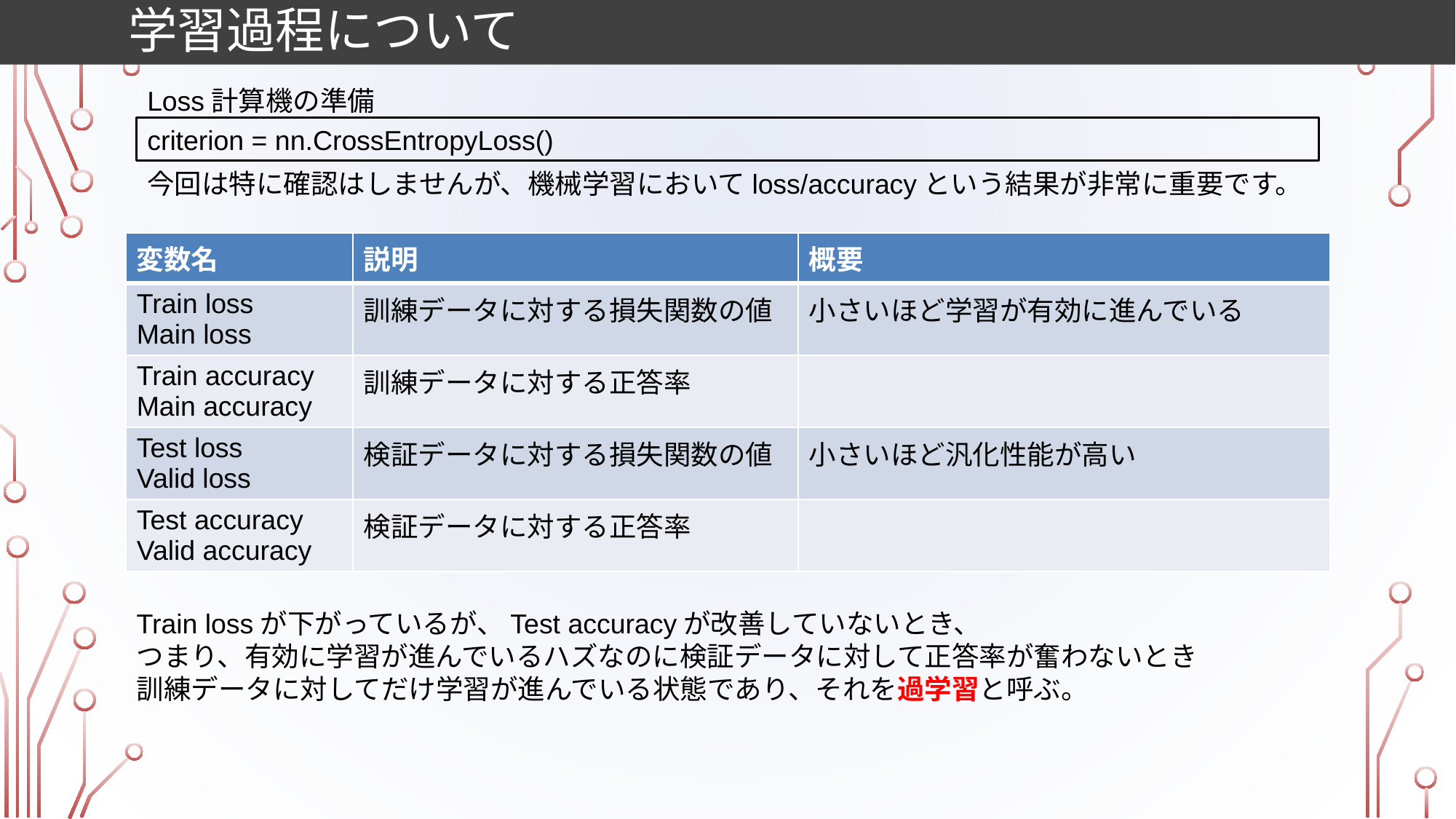

# 学習過程について
Loss計算機の準備
criterion = nn.CrossEntropyLoss()
今回は特に確認はしませんが、機械学習においてloss/accuracyという結果が非常に重要です。
| 変数名 | 説明 | 概要 |
| --- | --- | --- |
| Train loss Main loss | 訓練データに対する損失関数の値 | 小さいほど学習が有効に進んでいる |
| Train accuracy Main accuracy | 訓練データに対する正答率 |  |
| Test loss Valid loss | 検証データに対する損失関数の値 | 小さいほど汎化性能が高い |
| Test accuracy Valid accuracy | 検証データに対する正答率 |  |
Train lossが下がっているが、Test accuracyが改善していないとき、
つまり、有効に学習が進んでいるハズなのに検証データに対して正答率が奮わないとき
訓練データに対してだけ学習が進んでいる状態であり、それを過学習と呼ぶ。